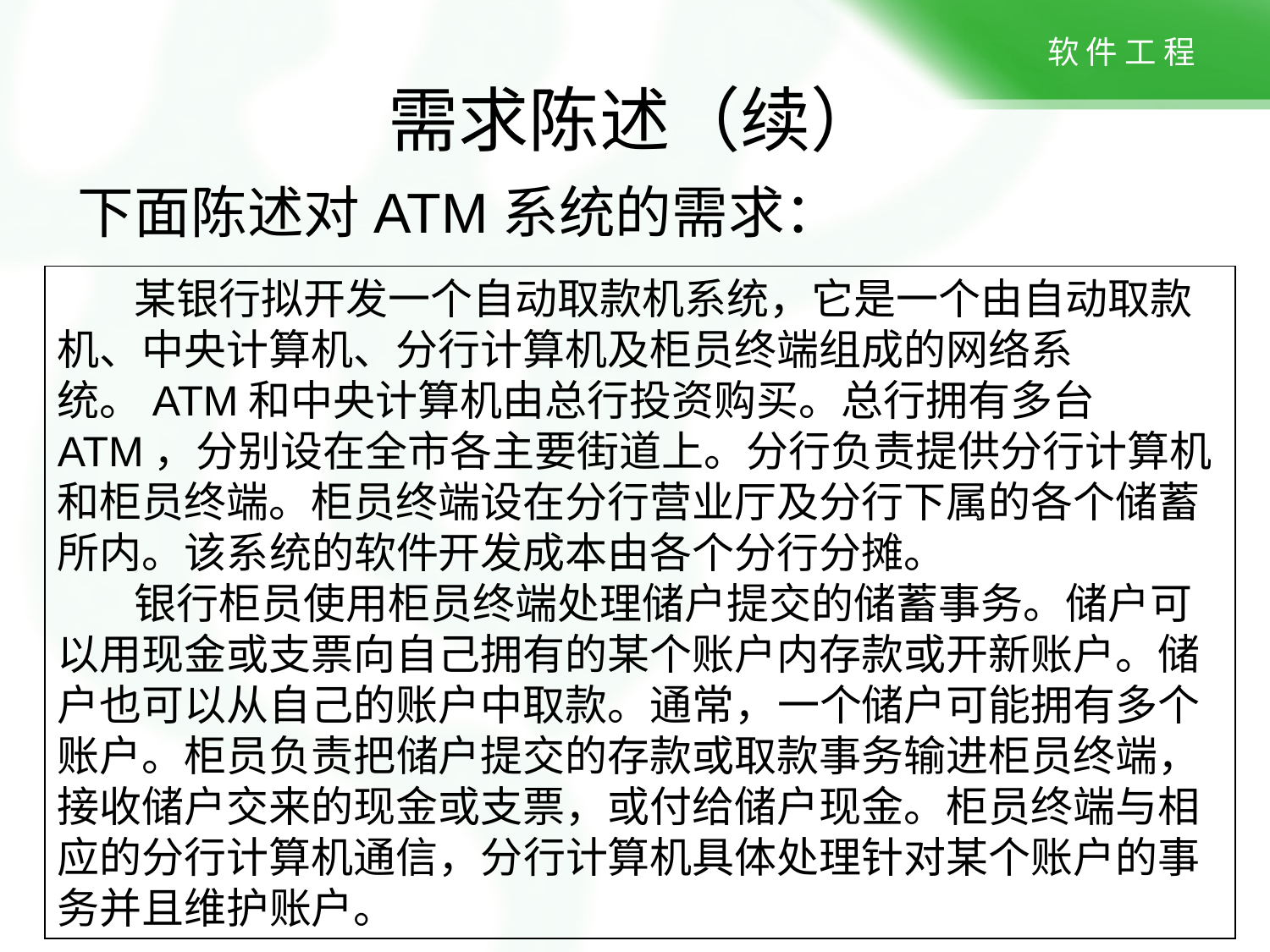

# 需求陈述（续）
下面陈述对ATM系统的需求：
       某银行拟开发一个自动取款机系统，它是一个由自动取款机、中央计算机、分行计算机及柜员终端组成的网络系统。ATM和中央计算机由总行投资购买。总行拥有多台 ATM，分别设在全市各主要街道上。分行负责提供分行计算机和柜员终端。柜员终端设在分行营业厅及分行下属的各个储蓄所内。该系统的软件开发成本由各个分行分摊。
       银行柜员使用柜员终端处理储户提交的储蓄事务。储户可以用现金或支票向自己拥有的某个账户内存款或开新账户。储户也可以从自己的账户中取款。通常，一个储户可能拥有多个账户。柜员负责把储户提交的存款或取款事务输进柜员终端，接收储户交来的现金或支票，或付给储户现金。柜员终端与相应的分行计算机通信，分行计算机具体处理针对某个账户的事务并且维护账户。